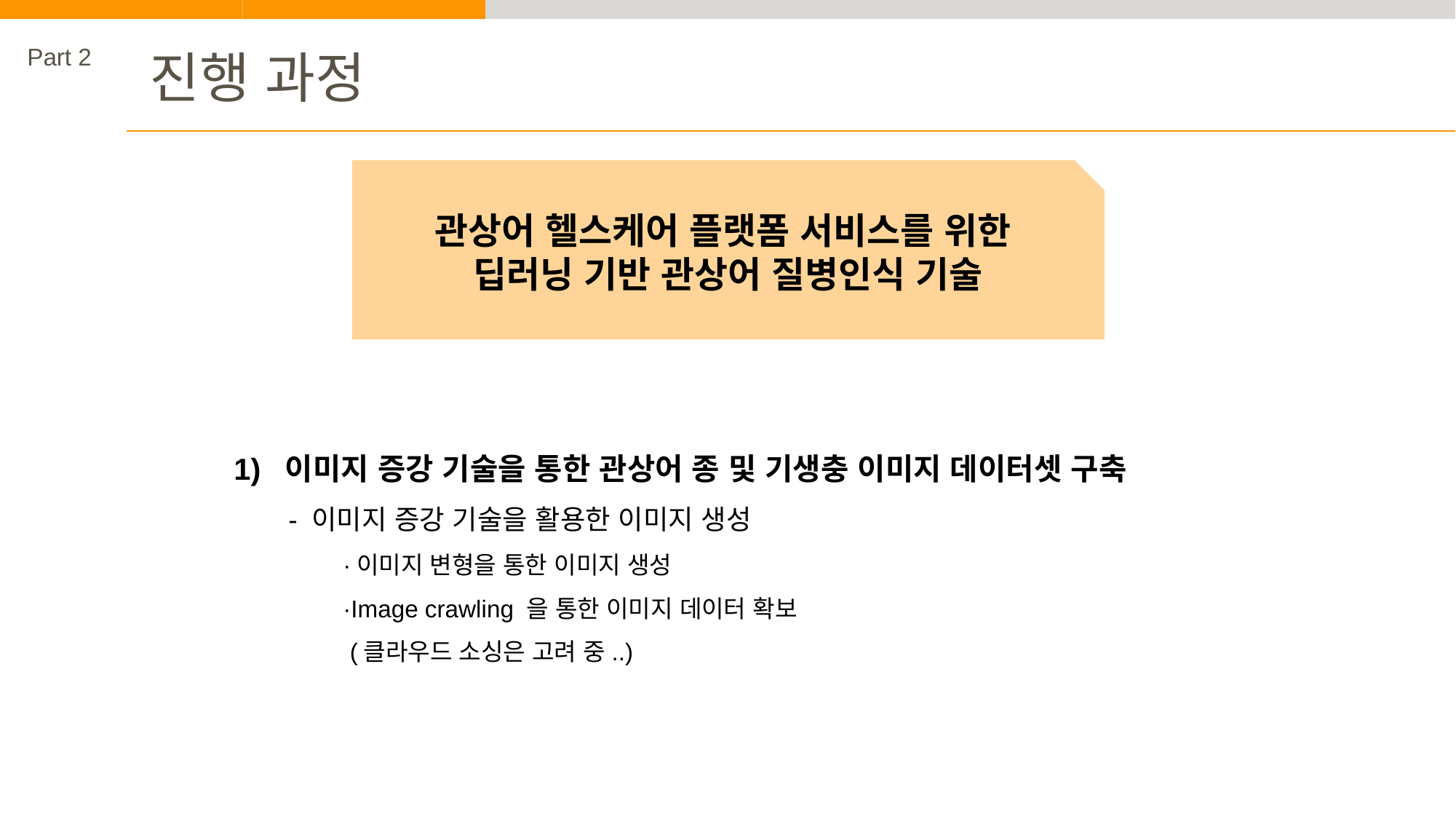

Part 2
진행 과정

관상어 헬스케어 플랫폼 서비스를 위한
딥러닝 기반 관상어 질병인식 기술
1)  이미지 증강 기술을 통한 관상어 종 및 기생충 이미지 데이터셋 구축
- 이미지 증강 기술을 활용한 이미지 생성
·이미지 변형을 통한 이미지 생성
·Image crawling 을 통한 이미지 데이터 확보
 (클라우드 소싱은 고려 중..)